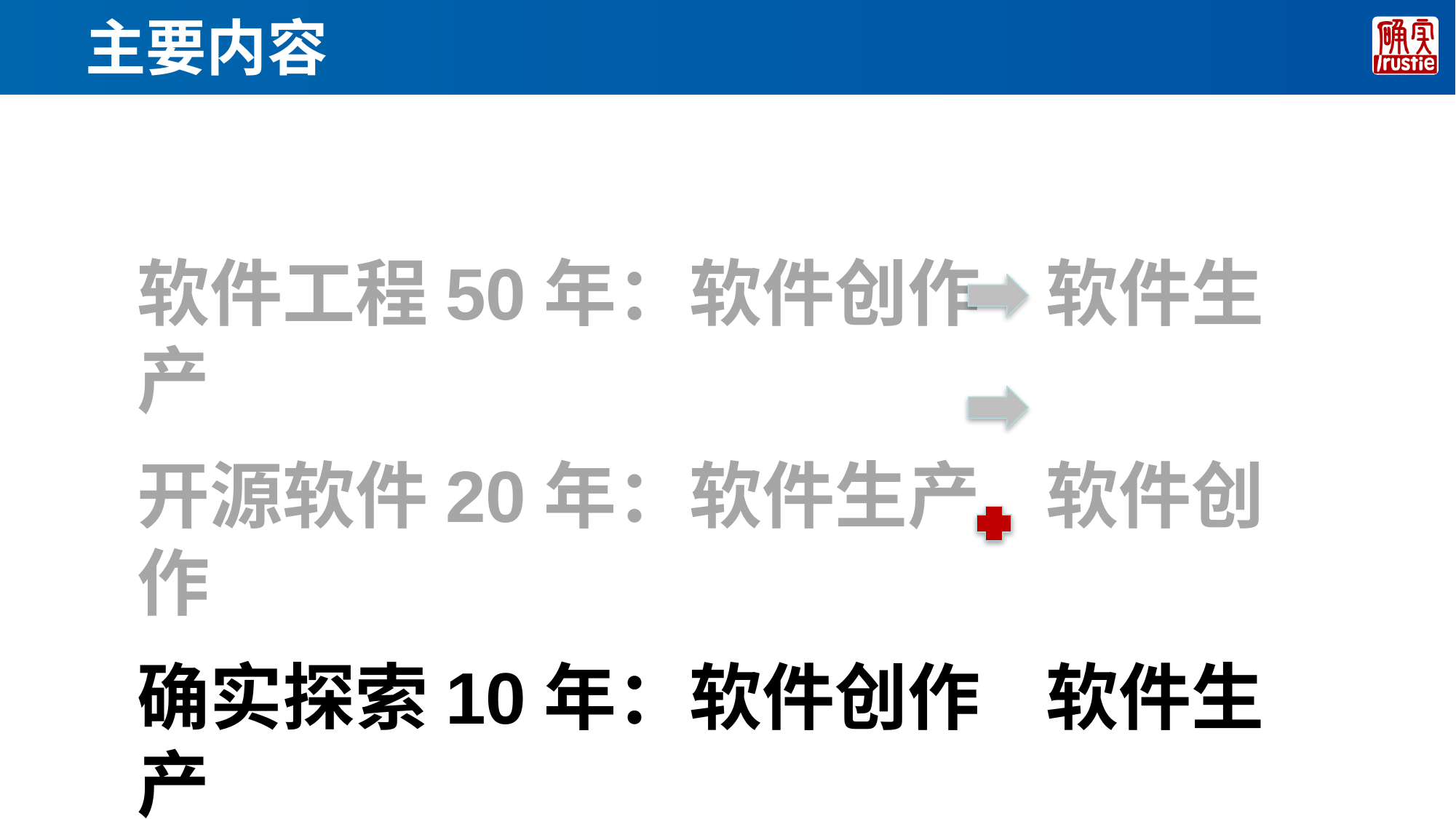

# 主要内容
软件工程50年：软件创作    软件生产
开源软件20年：软件生产    软件创作
确实探索10年：软件创作    软件生产